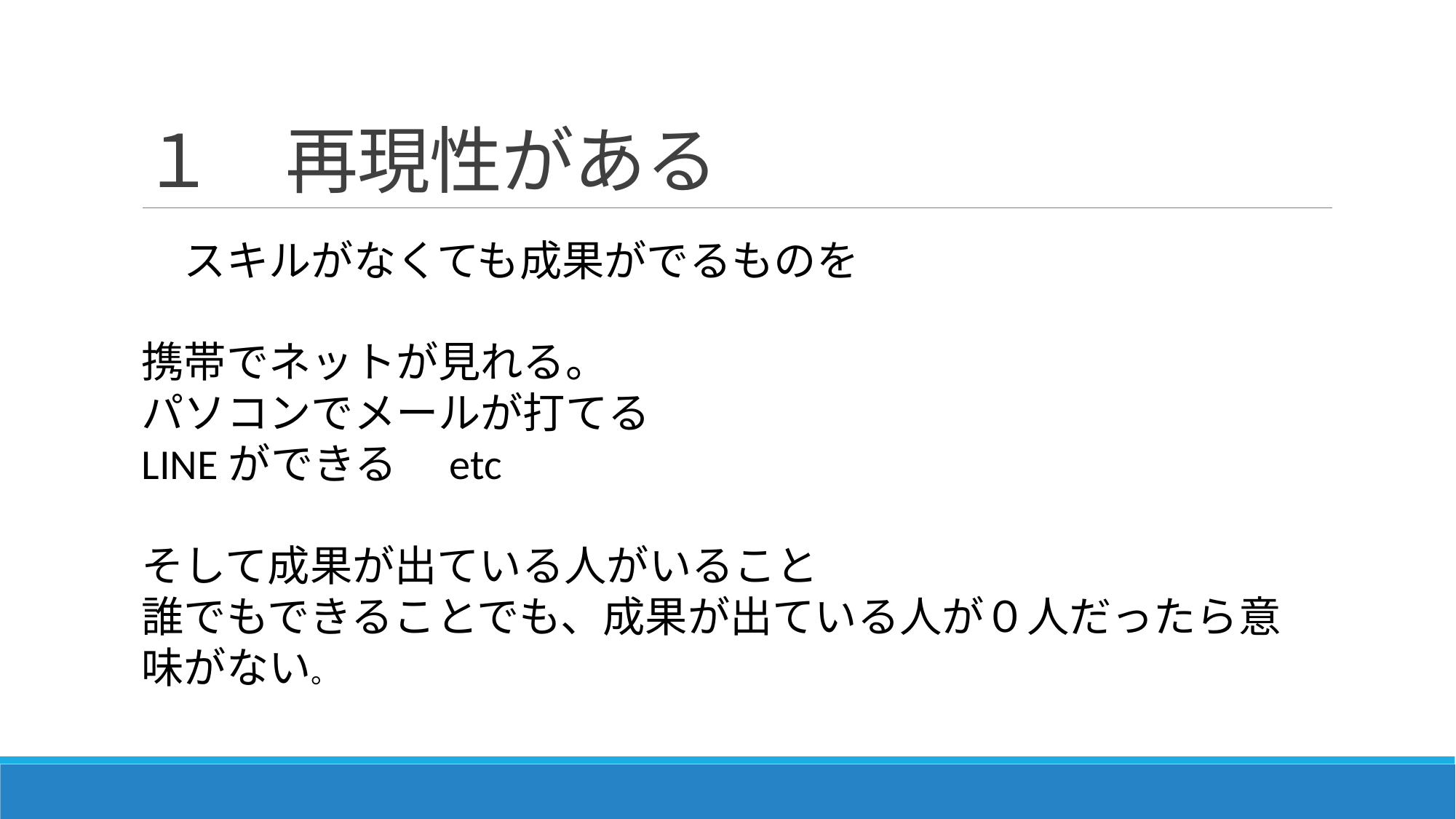

# １　再現性がある
　スキルがなくても成果がでるものを

携帯でネットが見れる。
パソコンでメールが打てる
LINEができる　etc

そして成果が出ている人がいること
誰でもできることでも、成果が出ている人が０人だったら意味がない。